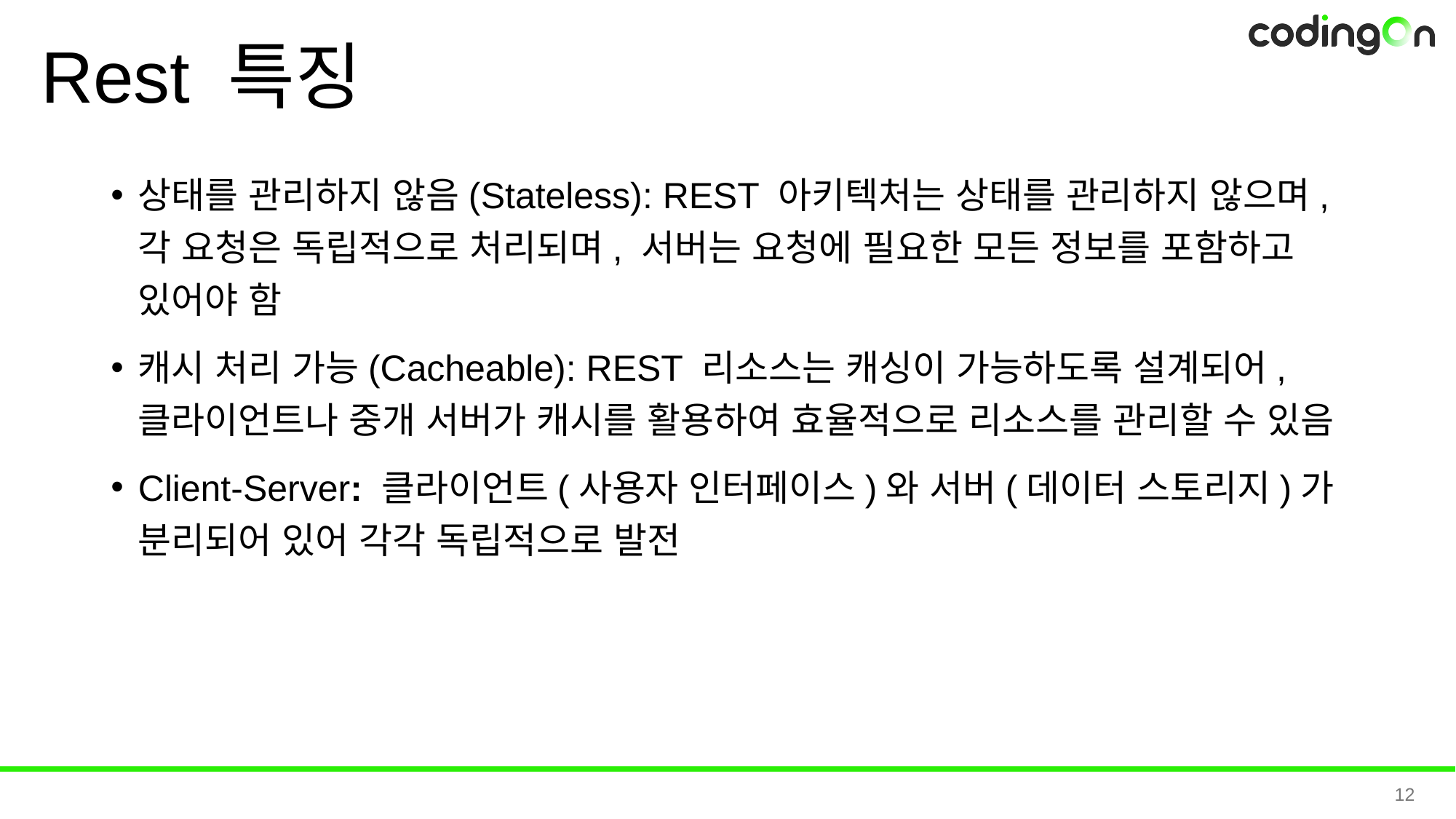

# Rest 특징
상태를 관리하지 않음(Stateless): REST 아키텍처는 상태를 관리하지 않으며, 각 요청은 독립적으로 처리되며, 서버는 요청에 필요한 모든 정보를 포함하고 있어야 함
캐시 처리 가능(Cacheable): REST 리소스는 캐싱이 가능하도록 설계되어, 클라이언트나 중개 서버가 캐시를 활용하여 효율적으로 리소스를 관리할 수 있음
Client-Server: 클라이언트(사용자 인터페이스)와 서버(데이터 스토리지)가 분리되어 있어 각각 독립적으로 발전

12